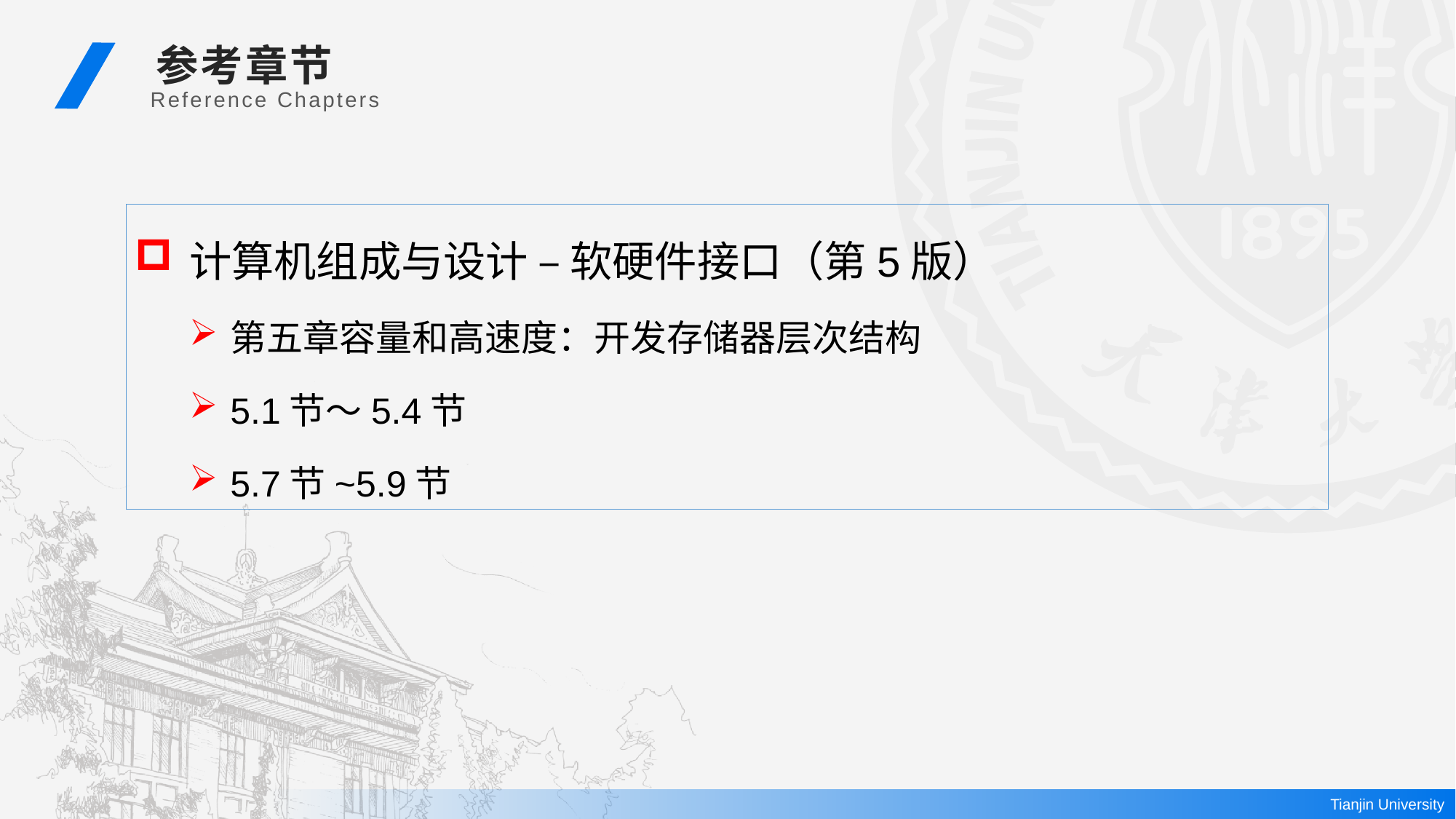

参考章节
   Reference Chapters
计算机组成与设计 – 软硬件接口（第5版）
第五章容量和高速度：开发存储器层次结构
5.1节～5.4节
5.7节~5.9节